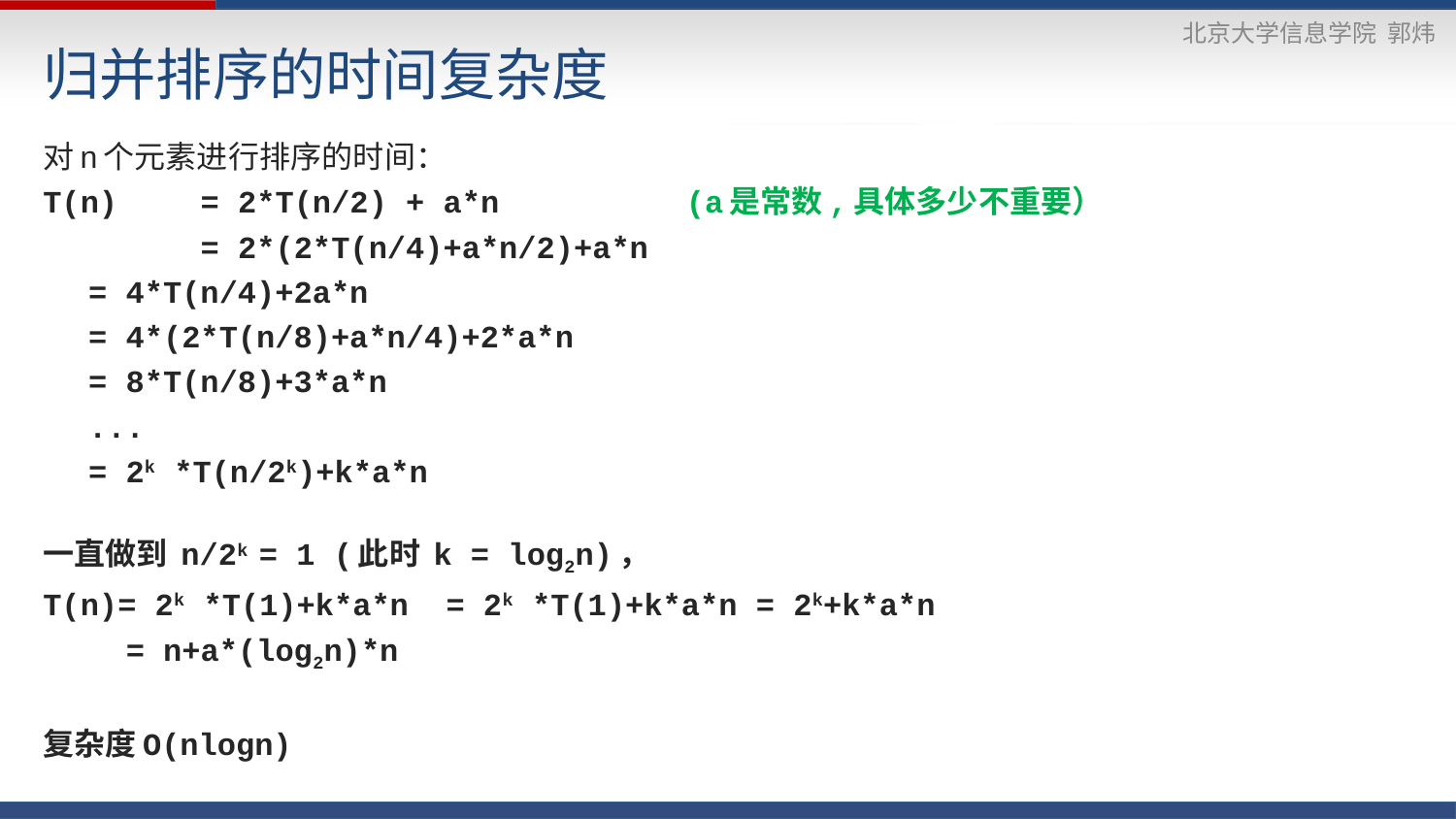

# 归并排序的时间复杂度
对n个元素进行排序的时间：
T(n) 	= 2*T(n/2) + a*n          (a是常数,具体多少不重要）
	 	= 2*(2*T(n/4)+a*n/2)+a*n
		= 4*T(n/4)+2a*n
		= 4*(2*T(n/8)+a*n/4)+2*a*n
		= 8*T(n/8)+3*a*n
		...
		= 2k *T(n/2k)+k*a*n

一直做到 n/2k = 1 (此时 k = log2n)，
T(n)= 2k *T(1)+k*a*n  = 2k *T(1)+k*a*n = 2k+k*a*n
	  = n+a*(log2n)*n

复杂度O(nlogn)

30